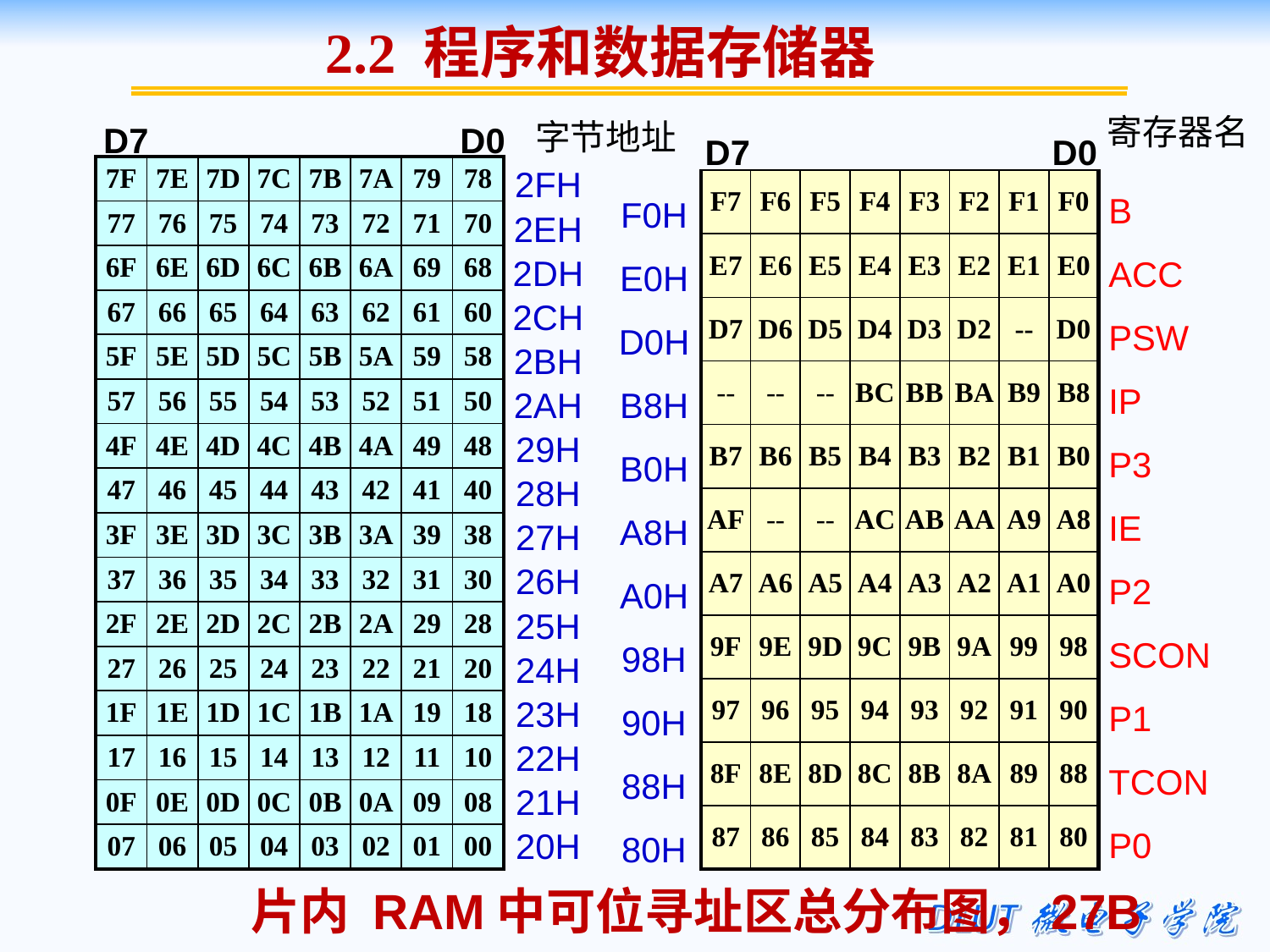

2.2 程序和数据存储器
寄存器名
字节地址
D7                                D0
D7                               D0
| 7F | 7E | 7D | 7C | 7B | 7A | 79 | 78 |
| --- | --- | --- | --- | --- | --- | --- | --- |
| 77 | 76 | 75 | 74 | 73 | 72 | 71 | 70 |
| 6F | 6E | 6D | 6C | 6B | 6A | 69 | 68 |
| 67 | 66 | 65 | 64 | 63 | 62 | 61 | 60 |
| 5F | 5E | 5D | 5C | 5B | 5A | 59 | 58 |
| 57 | 56 | 55 | 54 | 53 | 52 | 51 | 50 |
| 4F | 4E | 4D | 4C | 4B | 4A | 49 | 48 |
| 47 | 46 | 45 | 44 | 43 | 42 | 41 | 40 |
| 3F | 3E | 3D | 3C | 3B | 3A | 39 | 38 |
| 37 | 36 | 35 | 34 | 33 | 32 | 31 | 30 |
| 2F | 2E | 2D | 2C | 2B | 2A | 29 | 28 |
| 27 | 26 | 25 | 24 | 23 | 22 | 21 | 20 |
| 1F | 1E | 1D | 1C | 1B | 1A | 19 | 18 |
| 17 | 16 | 15 | 14 | 13 | 12 | 11 | 10 |
| 0F | 0E | 0D | 0C | 0B | 0A | 09 | 08 |
| 07 | 06 | 05 | 04 | 03 | 02 | 01 | 00 |
2FH
2EH
2DH
2CH
2BH
2AH
29H
28H
27H
26H
25H
24H
23H
22H
21H
20H
B
ACC
PSW
IP
P3
IE
P2
SCON
P1
TCON
P0
F0H
E0H
D0H
B8H
B0H
A8H
A0H
98H
90H
88H
80H
| F7 | F6 | F5 | F4 | F3 | F2 | F1 | F0 |
| --- | --- | --- | --- | --- | --- | --- | --- |
| E7 | E6 | E5 | E4 | E3 | E2 | E1 | E0 |
| D7 | D6 | D5 | D4 | D3 | D2 | -- | D0 |
| -- | -- | -- | BC | BB | BA | B9 | B8 |
| B7 | B6 | B5 | B4 | B3 | B2 | B1 | B0 |
| AF | -- | -- | AC | AB | AA | A9 | A8 |
| A7 | A6 | A5 | A4 | A3 | A2 | A1 | A0 |
| 9F | 9E | 9D | 9C | 9B | 9A | 99 | 98 |
| 97 | 96 | 95 | 94 | 93 | 92 | 91 | 90 |
| 8F | 8E | 8D | 8C | 8B | 8A | 89 | 88 |
| 87 | 86 | 85 | 84 | 83 | 82 | 81 | 80 |
片内 RAM中可位寻址区总分布图，27B